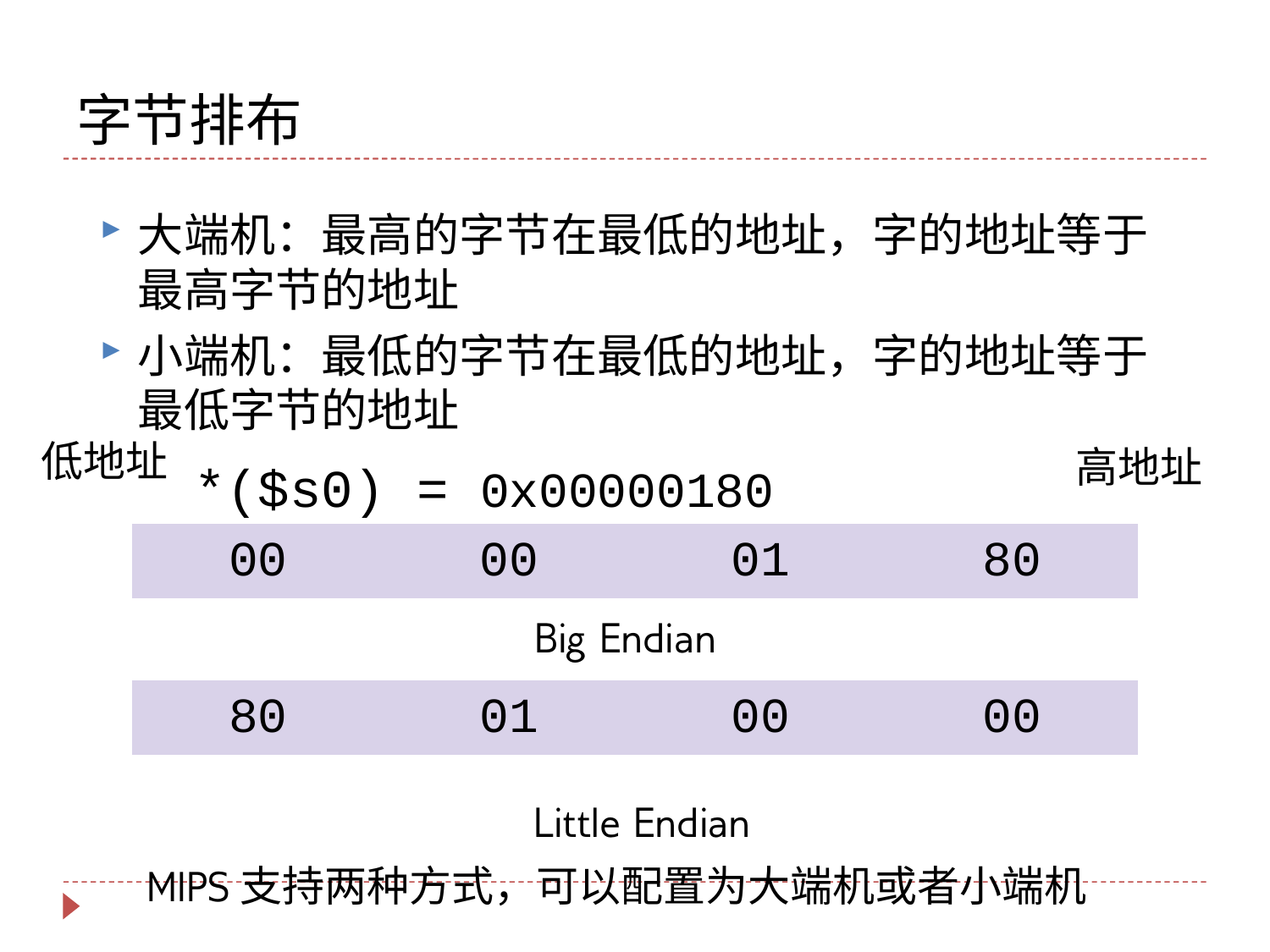

# 字节排布
大端机：最高的字节在最低的地址，字的地址等于最高字节的地址
小端机：最低的字节在最低的地址，字的地址等于最低字节的地址
低地址
高地址
*($s0) = 0x00000180
| 00 | 00 | 01 | 80 |
| --- | --- | --- | --- |
Big Endian
| 80 | 01 | 00 | 00 |
| --- | --- | --- | --- |
Little Endian
MIPS支持两种方式，可以配置为大端机或者小端机